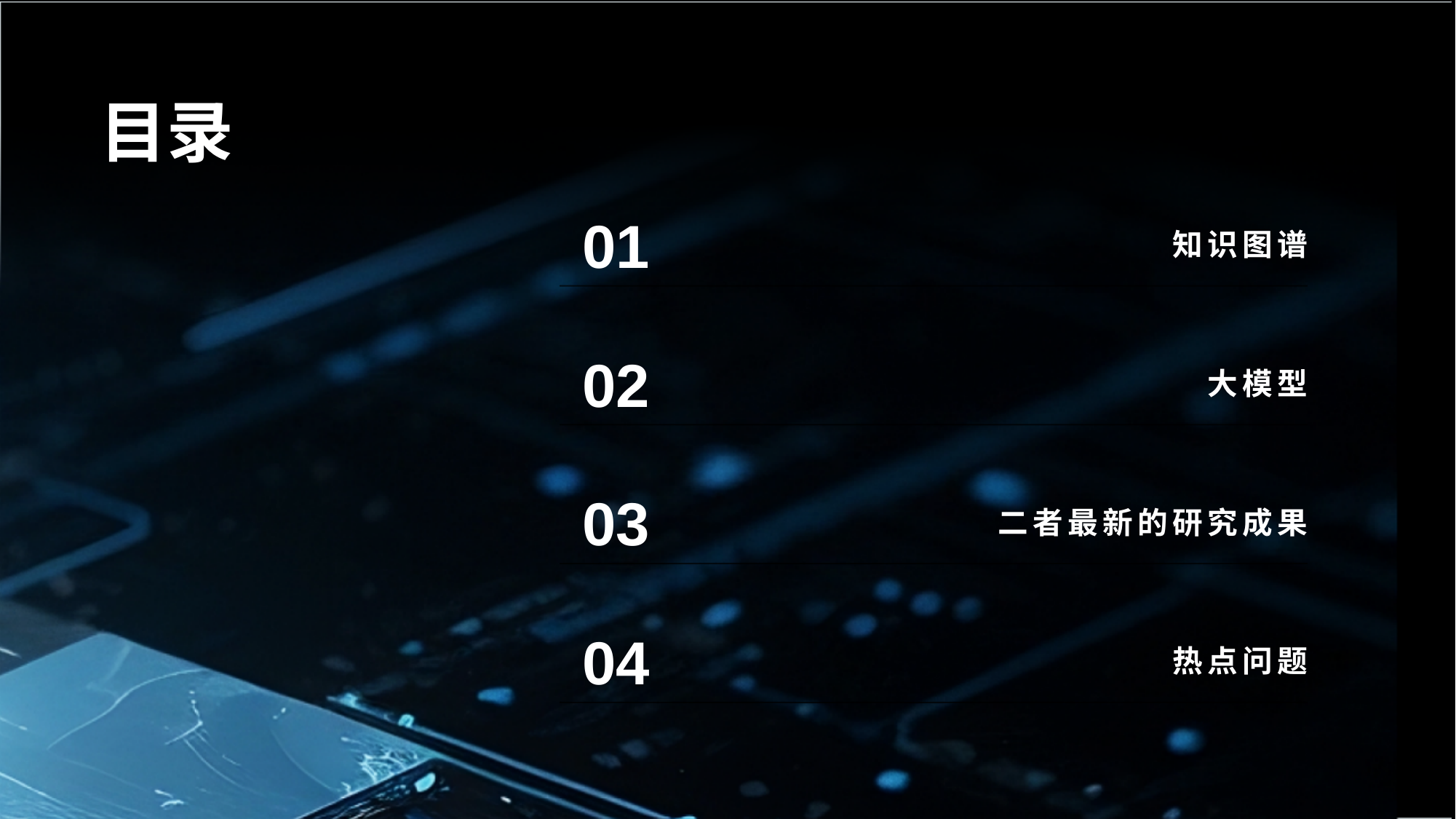

# 目录
知识图谱
01

大模型
02

二者最新的研究成果
03

热点问题
04